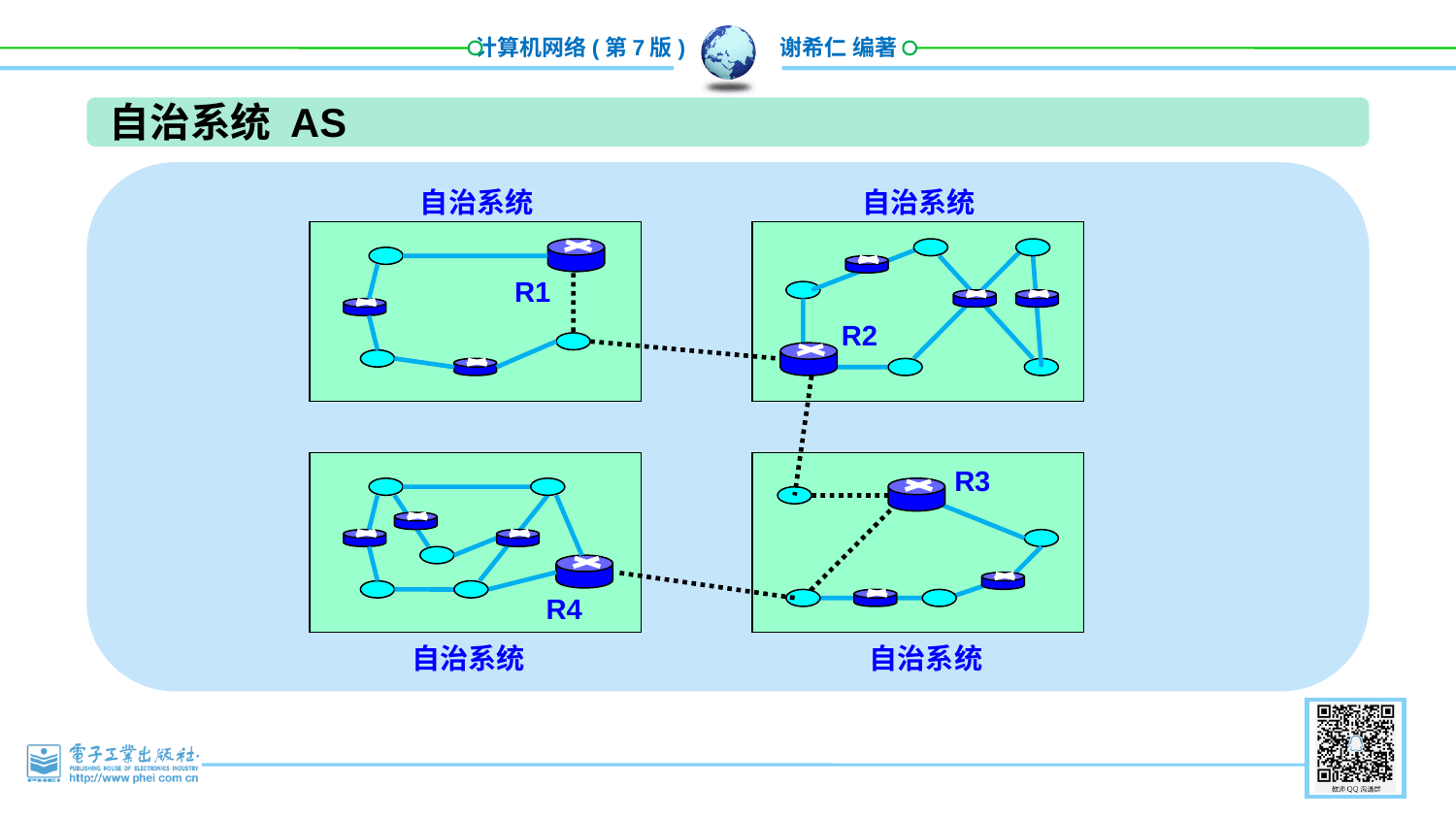

自治系统 AS

自治系统

自治系统

R2

R1

R4

自治系统

R3

自治系统

R1